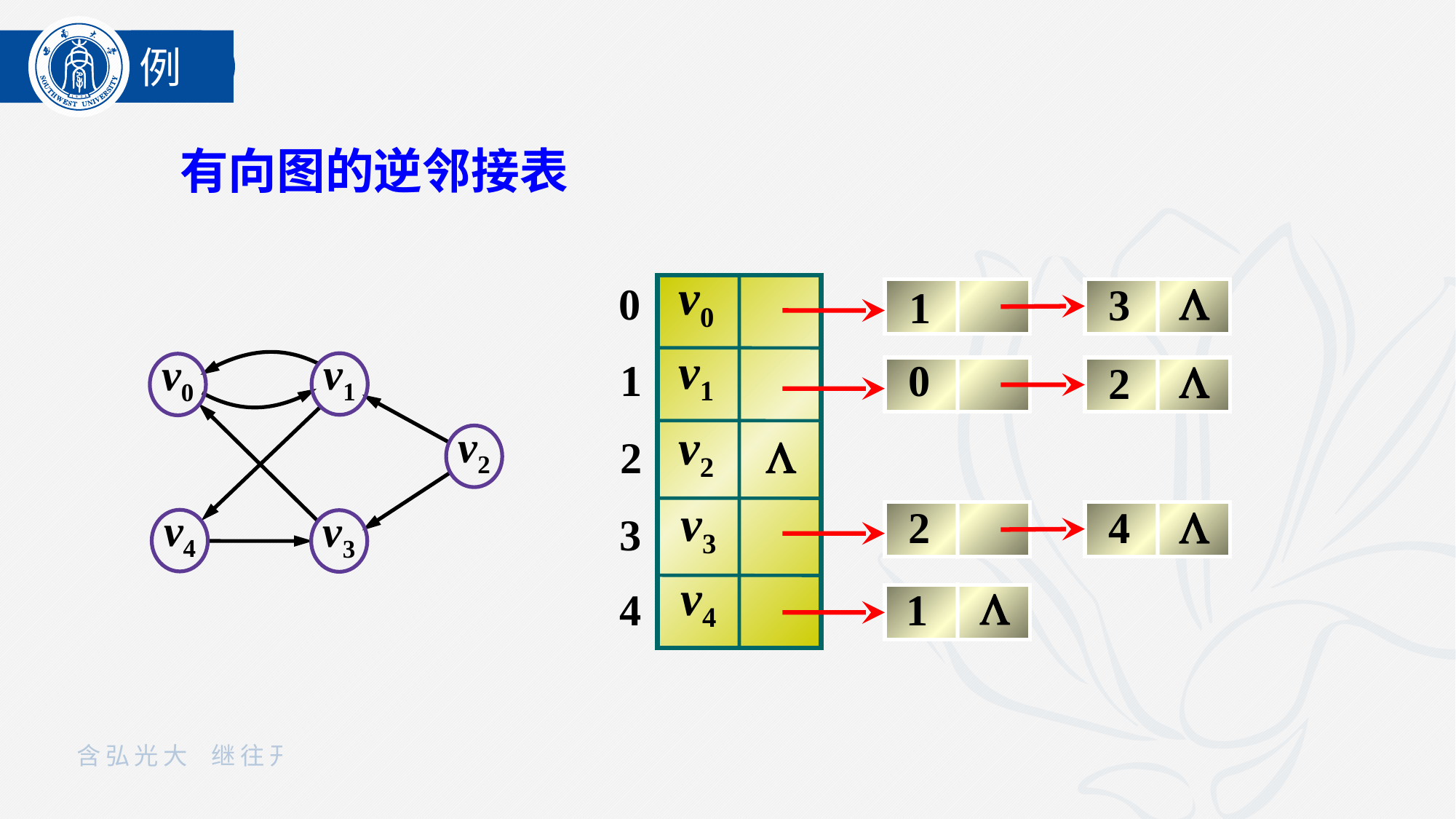

例
有向图的逆邻接表

0
Λ
v0
3
1

v1
1
0
Λ
2

v2
2
Λ

Λ
2
4
v3
3

v4

4
Λ
1

v1
v0

v2

v4
v3